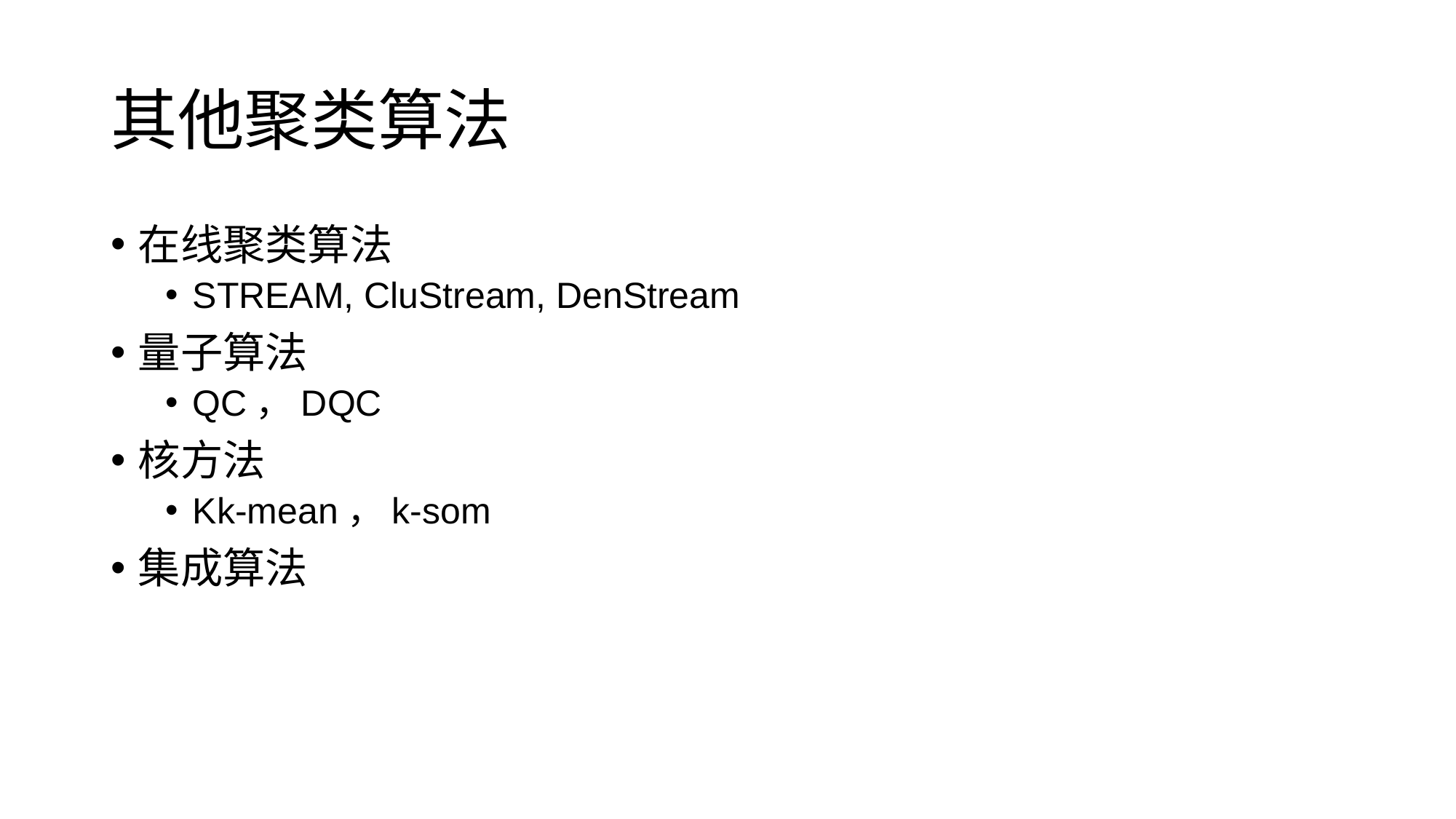

# 其他聚类算法
在线聚类算法
STREAM, CluStream, DenStream
量子算法
QC，DQC
核方法
Kk-mean，k-som
集成算法